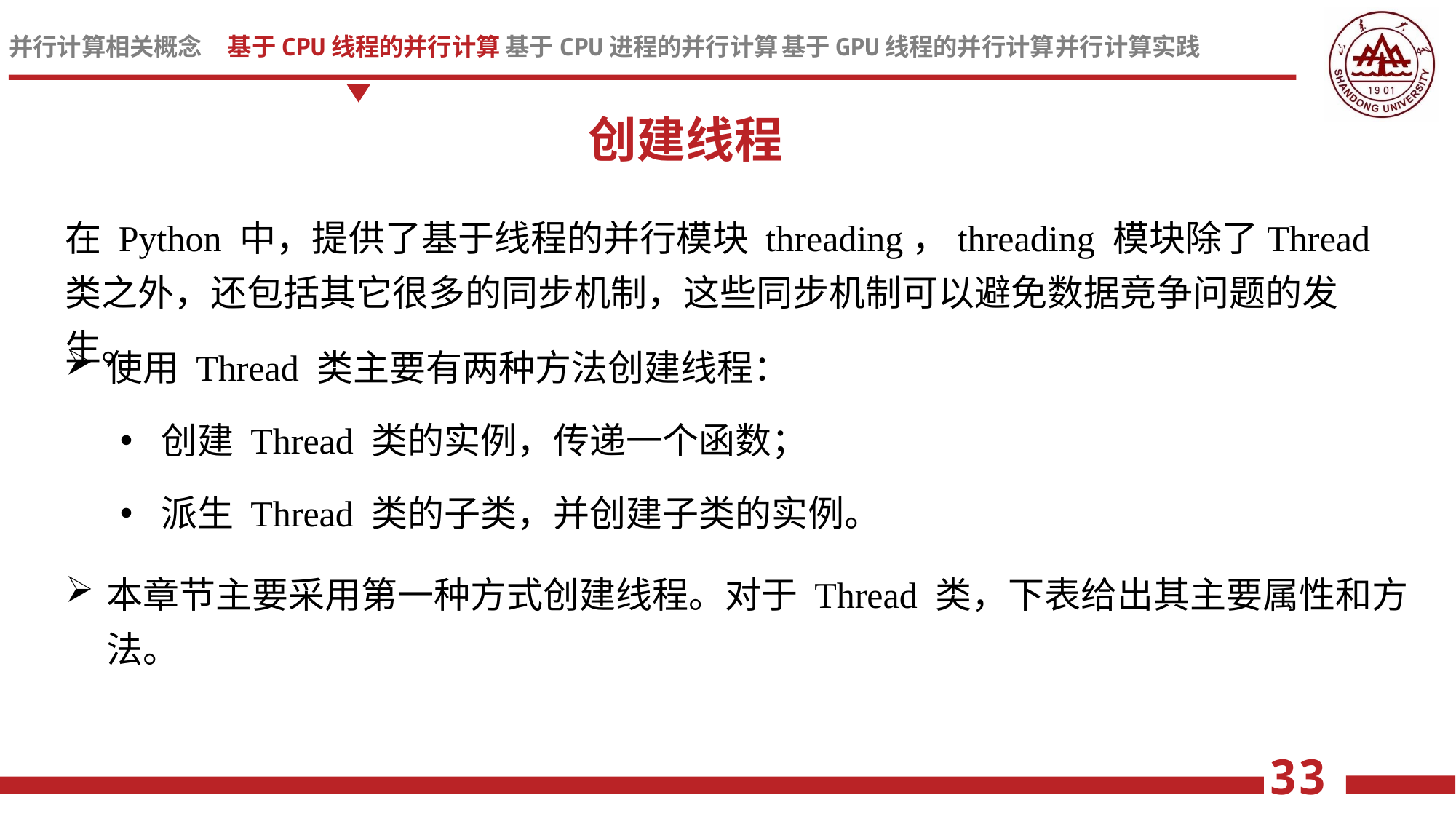

创建线程
在 Python 中，提供了基于线程的并行模块 threading，threading 模块除了Thread 类之外，还包括其它很多的同步机制，这些同步机制可以避免数据竞争问题的发生。
使用 Thread 类主要有两种方法创建线程：
创建 Thread 类的实例，传递一个函数；
派生 Thread 类的子类，并创建子类的实例。
本章节主要采用第一种方式创建线程。对于 Thread 类，下表给出其主要属性和方法。